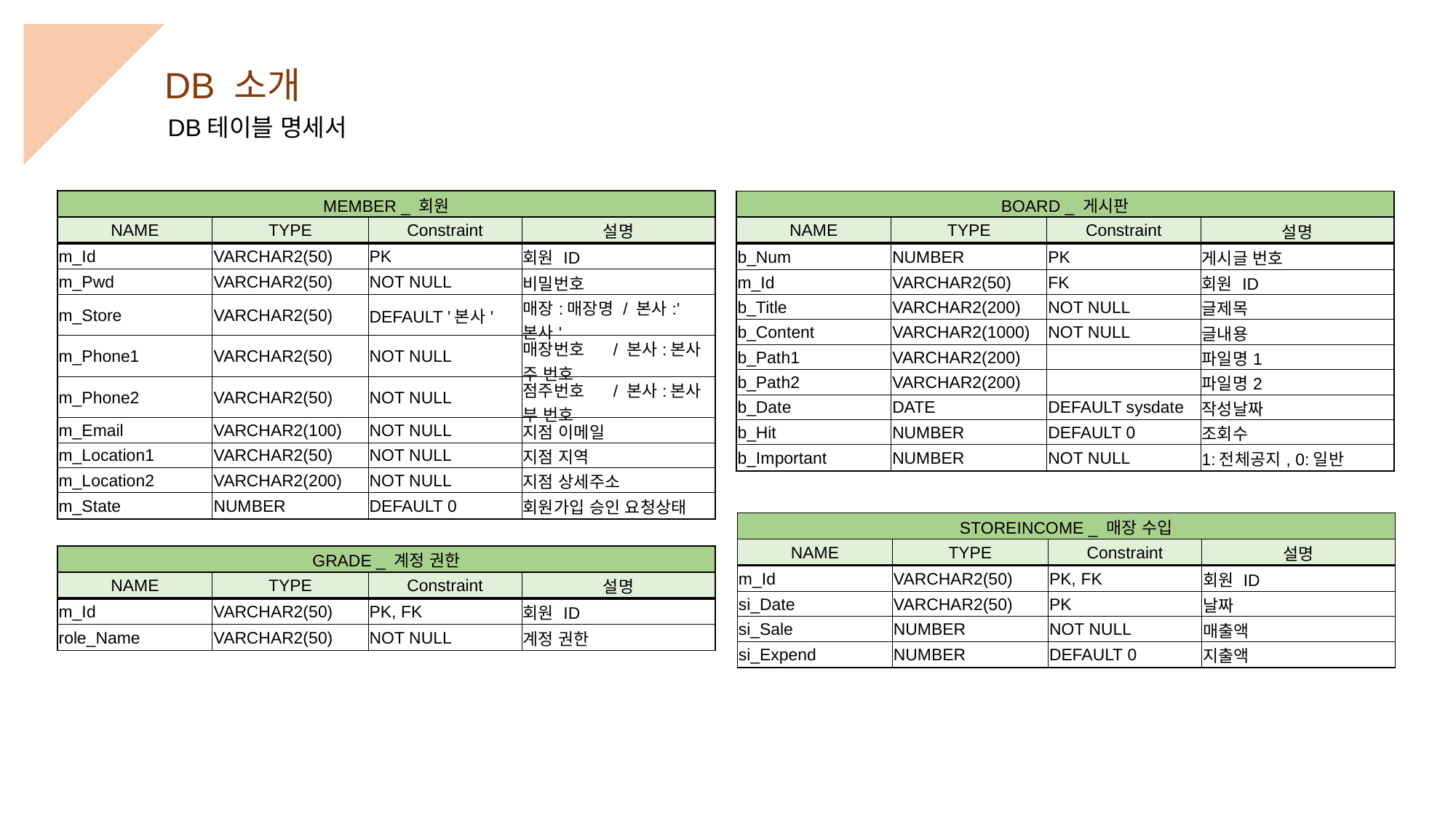

6
DB 소개
DB테이블 명세서
| MEMBER \_ 회원 |  |  |  |
| --- | --- | --- | --- |
| NAME | TYPE | Constraint | 설명 |
| m\_Id | VARCHAR2(50) | PK | 회원 ID |
| m\_Pwd | VARCHAR2(50) | NOT NULL | 비밀번호 |
| m\_Store | VARCHAR2(50) | DEFAULT '본사' | 매장:매장명 / 본사:'본사' |
| m\_Phone1 | VARCHAR2(50) | NOT NULL | 매장번호 / 본사:본사 주 번호 |
| m\_Phone2 | VARCHAR2(50) | NOT NULL | 점주번호 / 본사:본사 부 번호 |
| m\_Email | VARCHAR2(100) | NOT NULL | 지점 이메일 |
| m\_Location1 | VARCHAR2(50) | NOT NULL | 지점 지역 |
| m\_Location2 | VARCHAR2(200) | NOT NULL | 지점 상세주소 |
| m\_State | NUMBER | DEFAULT 0 | 회원가입 승인 요청상태 |
| BOARD \_ 게시판 |  |  |  |
| --- | --- | --- | --- |
| NAME | TYPE | Constraint | 설명 |
| b\_Num | NUMBER | PK | 게시글 번호 |
| m\_Id | VARCHAR2(50) | FK | 회원 ID |
| b\_Title | VARCHAR2(200) | NOT NULL | 글제목 |
| b\_Content | VARCHAR2(1000) | NOT NULL | 글내용 |
| b\_Path1 | VARCHAR2(200) |  | 파일명1 |
| b\_Path2 | VARCHAR2(200) |  | 파일명2 |
| b\_Date | DATE | DEFAULT sysdate | 작성날짜 |
| b\_Hit | NUMBER | DEFAULT 0 | 조회수 |
| b\_Important | NUMBER | NOT NULL | 1:전체공지, 0:일반 |
| STOREINCOME \_ 매장 수입 |  |  |  |
| --- | --- | --- | --- |
| NAME | TYPE | Constraint | 설명 |
| m\_Id | VARCHAR2(50) | PK, FK | 회원 ID |
| si\_Date | VARCHAR2(50) | PK | 날짜 |
| si\_Sale | NUMBER | NOT NULL | 매출액 |
| si\_Expend | NUMBER | DEFAULT 0 | 지출액 |
| GRADE \_ 계정 권한 |  |  |  |
| --- | --- | --- | --- |
| NAME | TYPE | Constraint | 설명 |
| m\_Id | VARCHAR2(50) | PK, FK | 회원 ID |
| role\_Name | VARCHAR2(50) | NOT NULL | 계정 권한 |